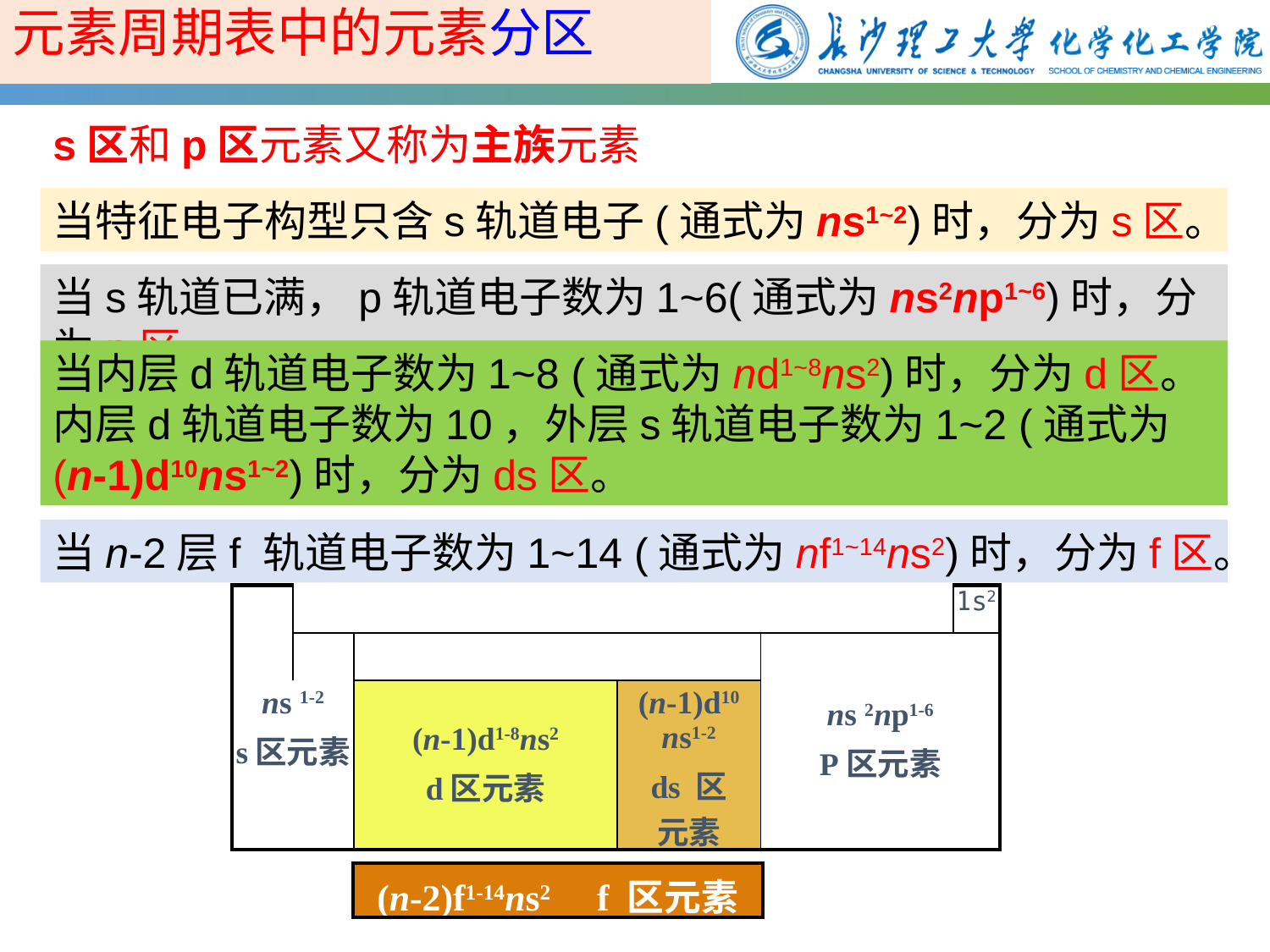

元素周期表中的元素分区
s区和p区元素又称为主族元素
当特征电子构型只含s轨道电子(通式为ns1~2)时，分为s区。
当s轨道已满，p轨道电子数为1~6(通式为ns2np1~6)时，分为p区。
当内层d轨道电子数为1~8 (通式为nd1~8ns2)时，分为d区。内层d轨道电子数为10，外层s轨道电子数为1~2 (通式为(n-1)d10ns1~2)时，分为ds区。
当n-2层f 轨道电子数为1~14 (通式为nf1~14ns2)时，分为f区。
|  |  |  |  |  |  | 1s2 |
| --- | --- | --- | --- | --- | --- | --- |
|  |  |  |  |  | ns 2np1-6 P区元素 |  |
| ns 1-2 s区元素 |  |  | (n-1)d1-8ns2 d区元素 | (n-1)d10 ns1-2 ds 区 元素 |  |  |
|  |  |  |  |  |  |  |
| (n-2)f1-14ns2 f 区元素 |
| --- |

35